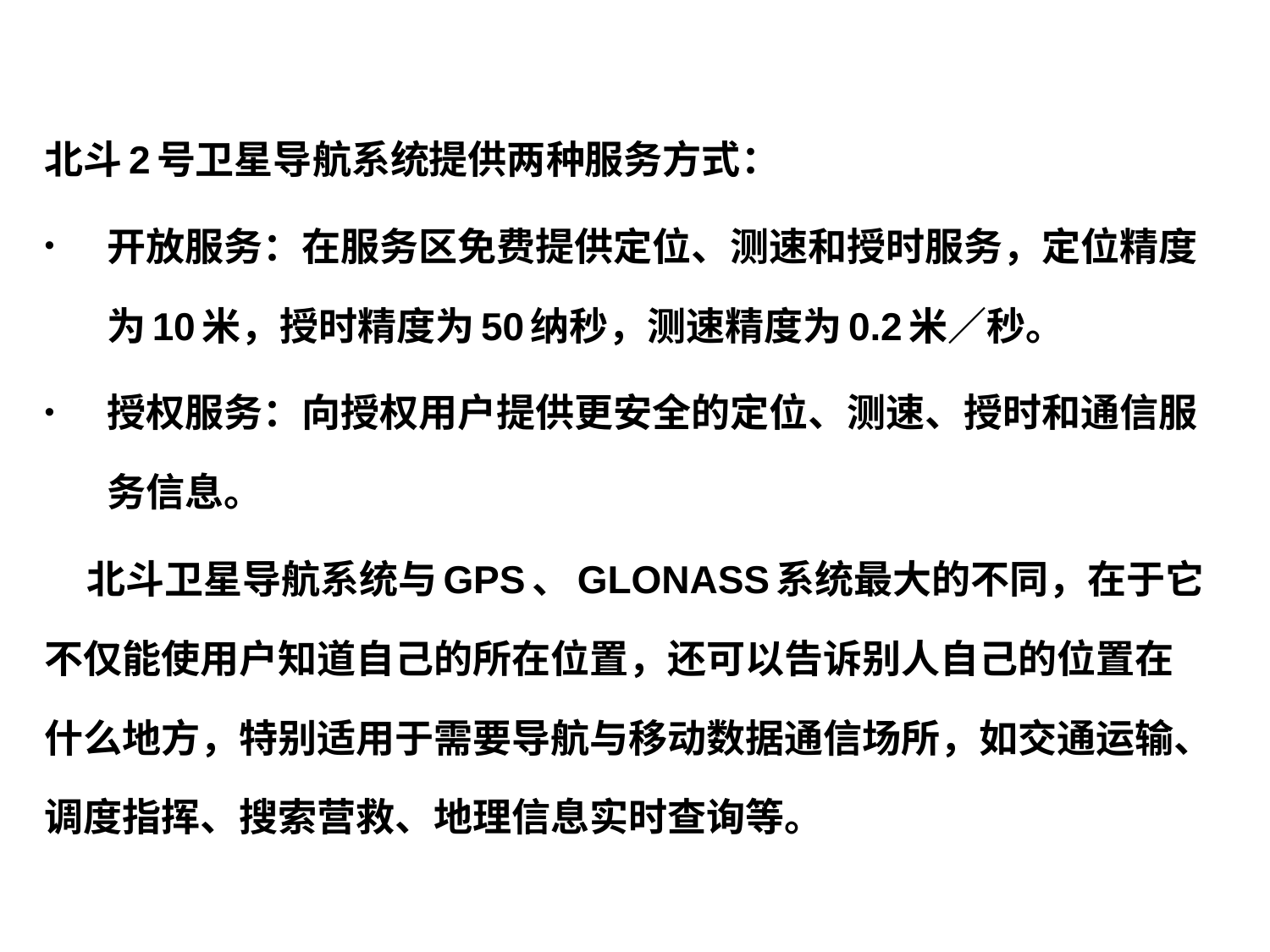

北斗2号卫星导航系统提供两种服务方式：
开放服务：在服务区免费提供定位、测速和授时服务，定位精度为10米，授时精度为50纳秒，测速精度为0.2米／秒。
授权服务：向授权用户提供更安全的定位、测速、授时和通信服务信息。
    北斗卫星导航系统与GPS、GLONASS系统最大的不同，在于它不仅能使用户知道自己的所在位置，还可以告诉别人自己的位置在什么地方，特别适用于需要导航与移动数据通信场所，如交通运输、调度指挥、搜索营救、地理信息实时查询等。